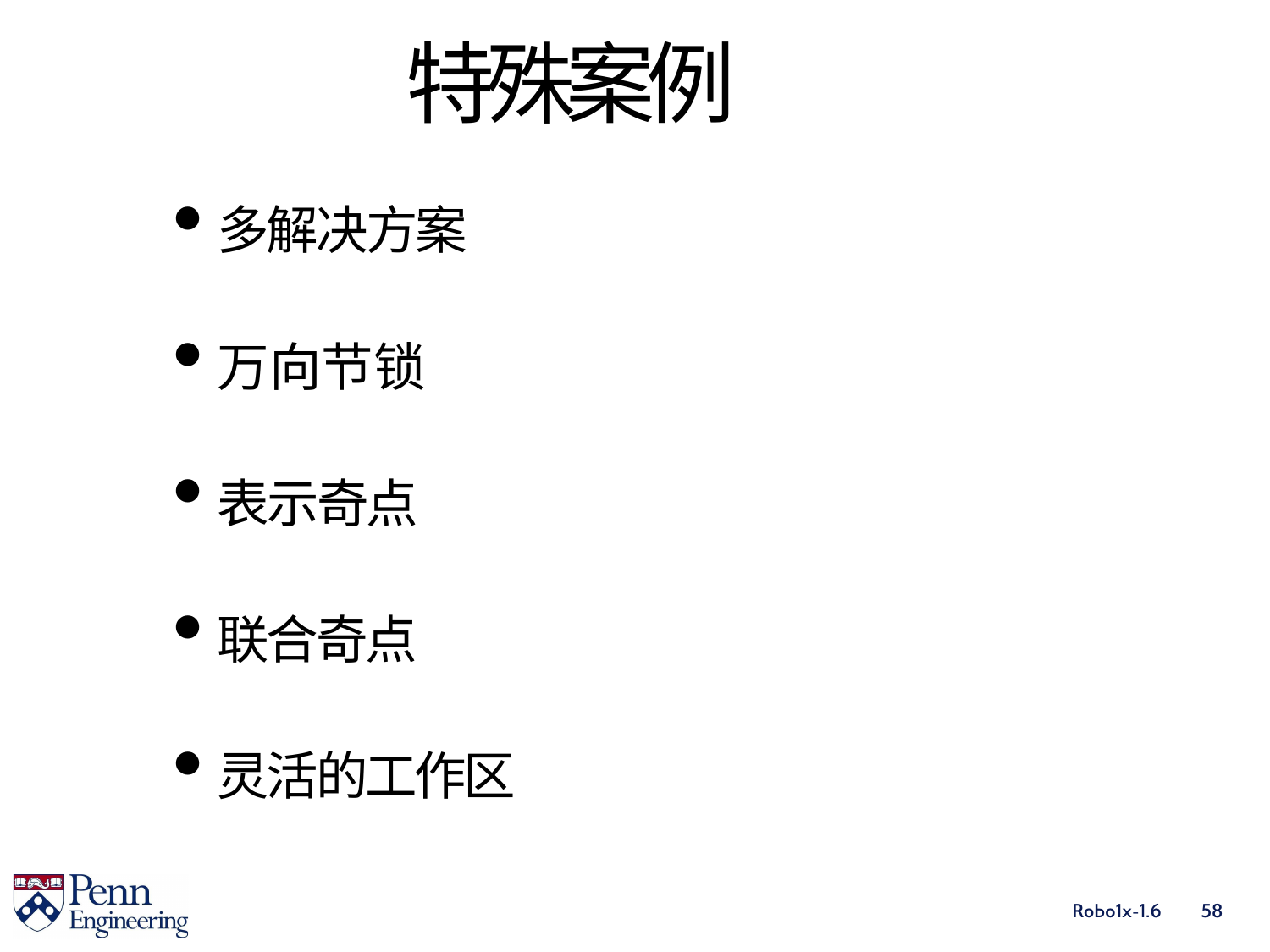

# 特殊案例
多解决方案
万向节锁
表示奇点
联合奇点
灵活的工作区
Robo1x-1.6
58